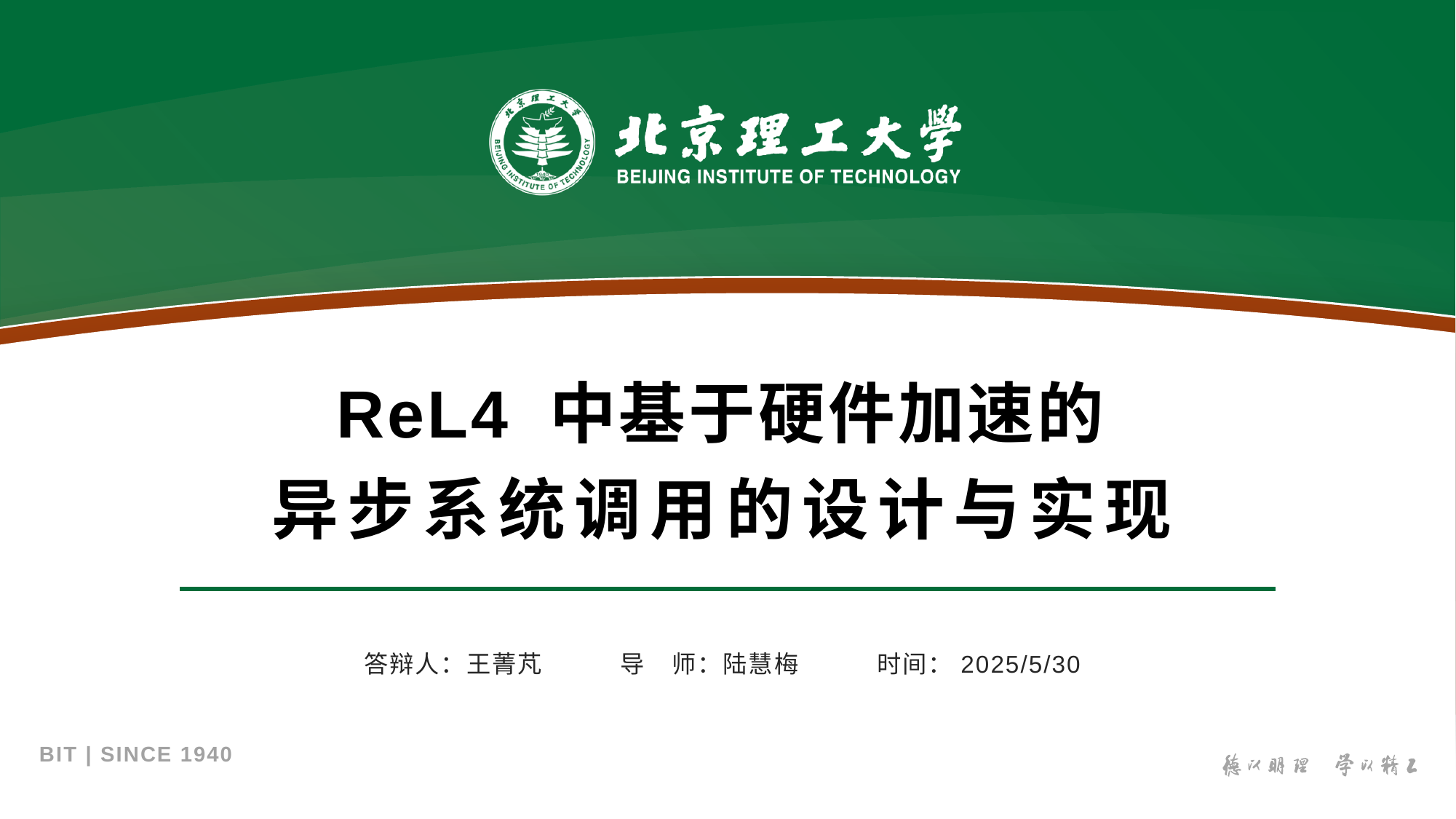

# ReL4 中基于硬件加速的 异步系统调用的设计与实现
答辩人：王菁芃　　　导　师：陆慧梅　　　时间：2025/5/30
BIT | SINCE 1940